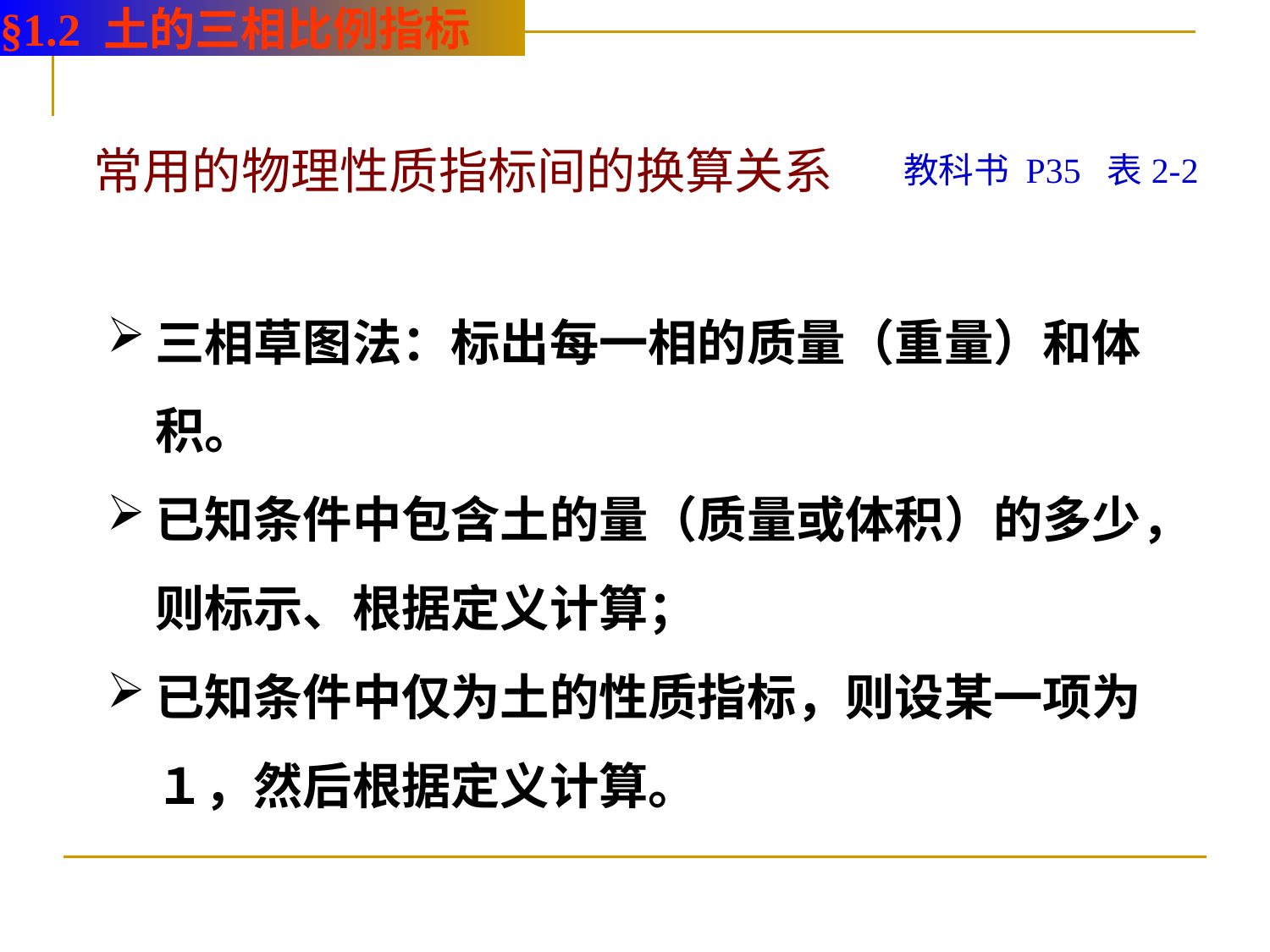

§1.2 土的三相比例指标
常用的物理性质指标间的换算关系
教科书 P35  表2-2
三相草图法：标出每一相的质量（重量）和体积。
已知条件中包含土的量（质量或体积）的多少，则标示、根据定义计算；
已知条件中仅为土的性质指标，则设某一项为１，然后根据定义计算。
15